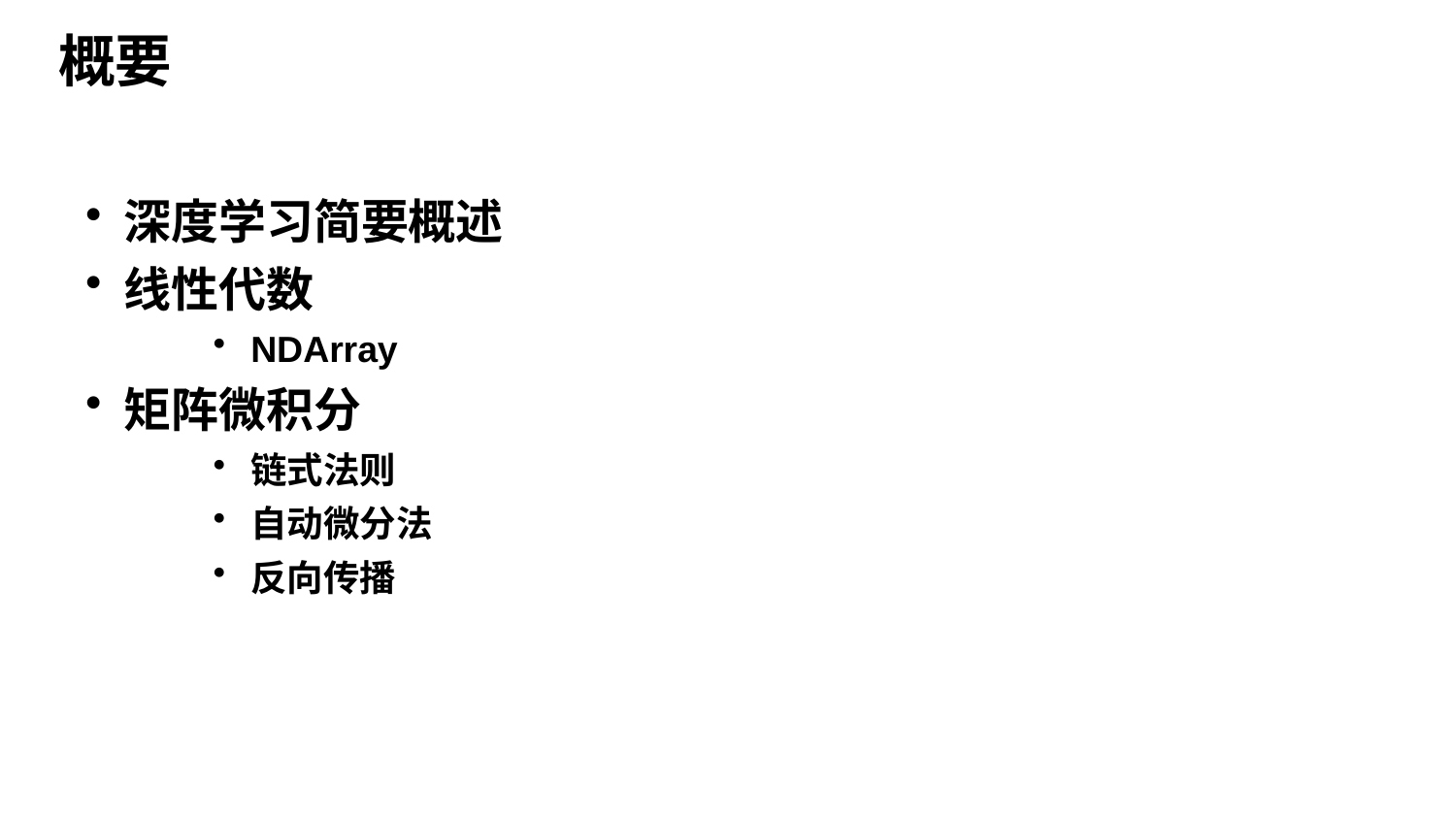

# 概要
深度学习简要概述
线性代数
NDArray
矩阵微积分
链式法则
自动微分法
反向传播